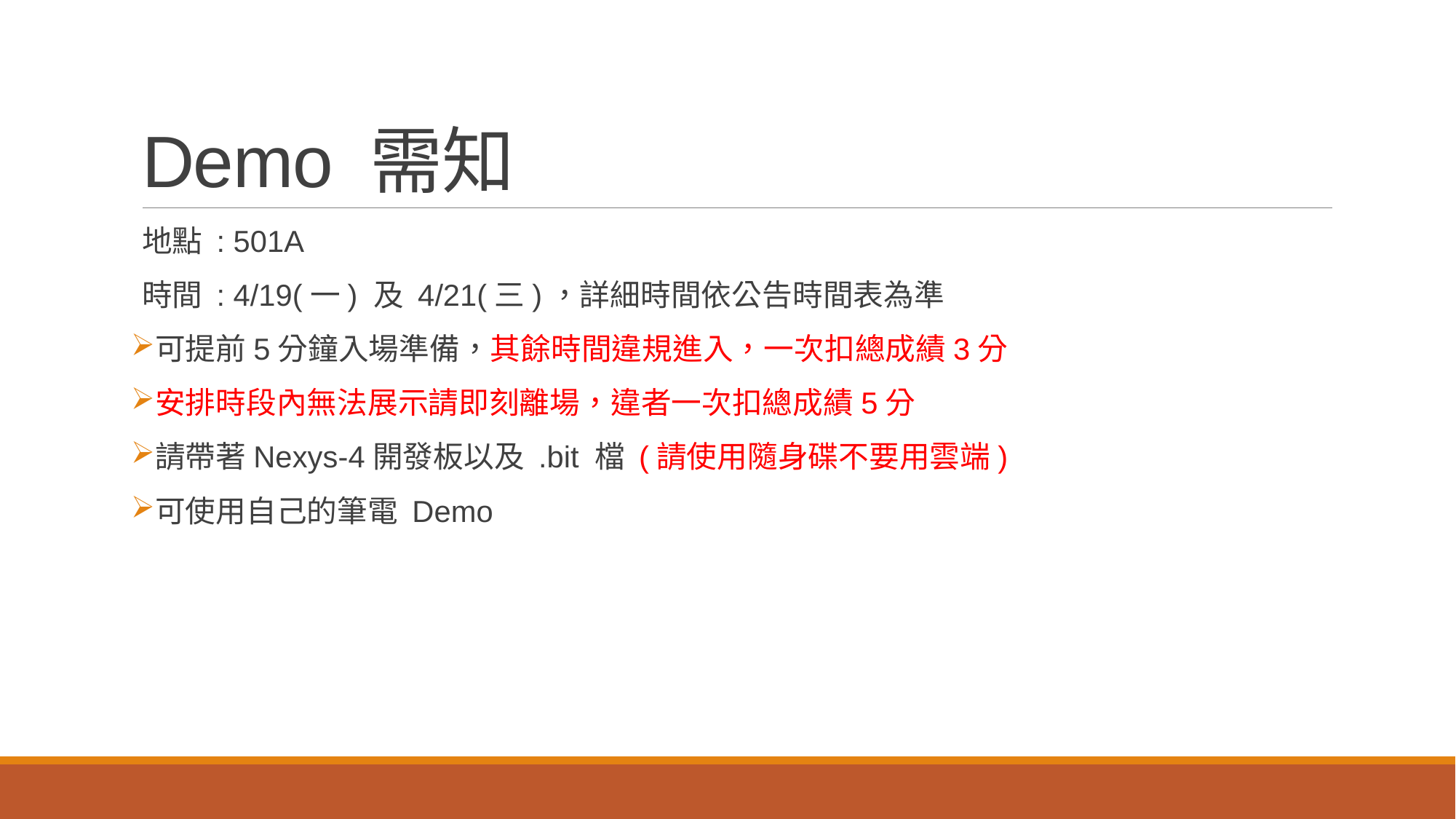

# Demo 需知
地點 : 501A
時間 : 4/19(一) 及 4/21(三)，詳細時間依公告時間表為準
可提前5分鐘入場準備，其餘時間違規進入，一次扣總成績3分
安排時段內無法展示請即刻離場，違者一次扣總成績5分
請帶著Nexys-4開發板以及 .bit 檔 (請使用隨身碟不要用雲端)
可使用自己的筆電 Demo